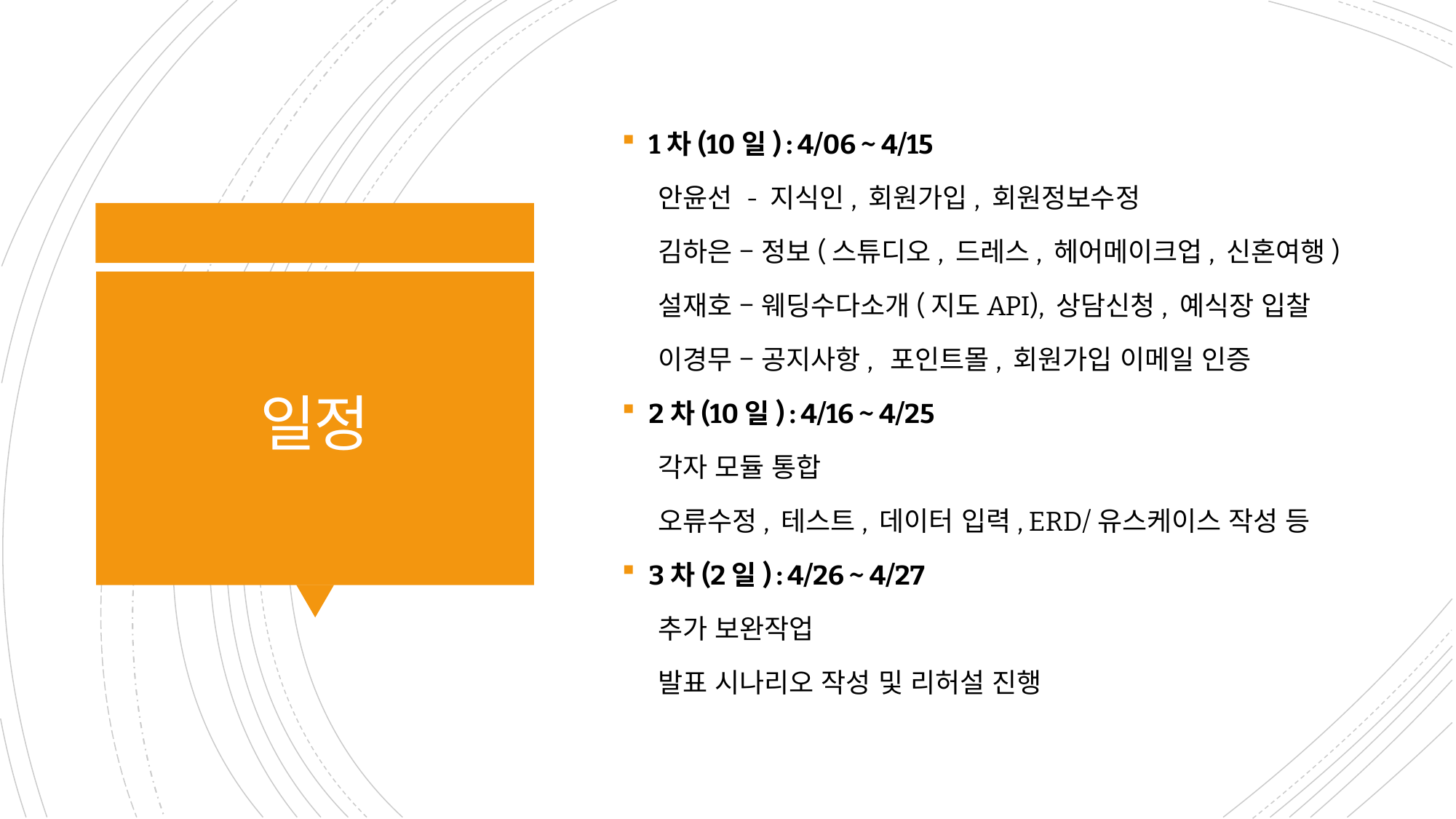

1차(10일) : 4/06 ~ 4/15
    안윤선 - 지식인, 회원가입, 회원정보수정
    김하은 – 정보(스튜디오, 드레스, 헤어메이크업, 신혼여행)
    설재호 – 웨딩수다소개(지도API), 상담신청, 예식장 입찰
    이경무 – 공지사항,  포인트몰, 회원가입 이메일 인증
2차(10일) : 4/16 ~ 4/25
    각자 모듈 통합
    오류수정, 테스트, 데이터 입력, ERD/유스케이스 작성 등
3차(2일) : 4/26 ~ 4/27
    추가 보완작업
    발표 시나리오 작성 및 리허설 진행
# 일정